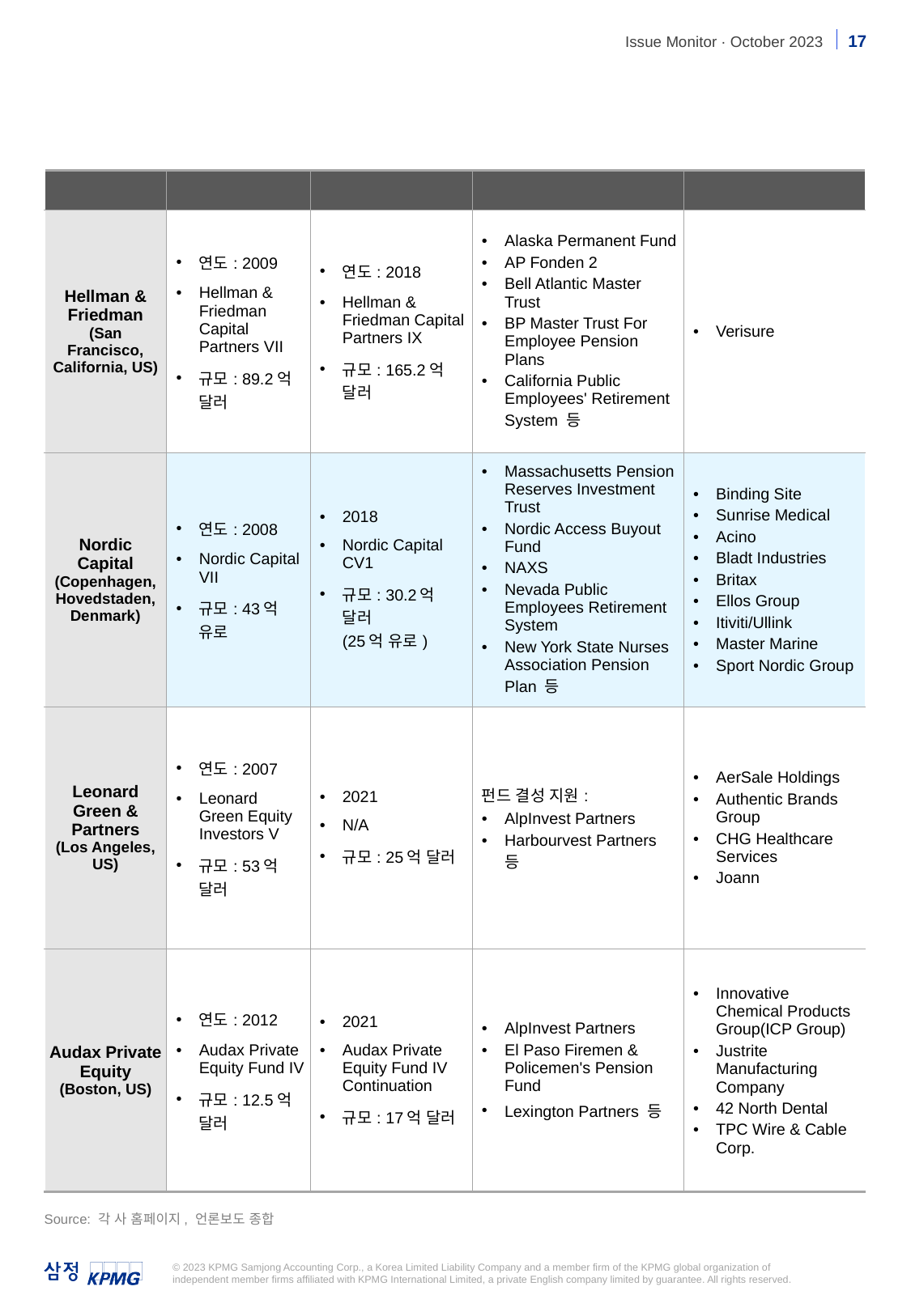

| 운용사 | 프라이머리 펀드 | 컨티뉴에이션 펀드 | LP투자자 | 이전 포트폴리오 회사 |
| --- | --- | --- | --- | --- |
| Hellman & Friedman (San Francisco, California, US) | 연도: 2009 Hellman & Friedman Capital Partners VII 규모: 89.2억 달러 | 연도: 2018 Hellman & Friedman Capital Partners IX 규모: 165.2억 달러 | Alaska Permanent Fund AP Fonden 2 Bell Atlantic Master Trust BP Master Trust For Employee Pension Plans California Public Employees' Retirement System 등 | Verisure |
| Nordic Capital (Copenhagen, Hovedstaden, Denmark) | 연도: 2008 Nordic Capital VII 규모: 43억 유로 | 2018 Nordic Capital CV1 규모: 30.2억 달러 (25억 유로) | Massachusetts Pension Reserves Investment Trust Nordic Access Buyout Fund NAXS Nevada Public Employees Retirement System New York State Nurses Association Pension Plan 등 | Binding Site Sunrise Medical Acino Bladt Industries Britax Ellos Group Itiviti/Ullink Master Marine Sport Nordic Group |
| Leonard Green & Partners (Los Angeles, US) | 연도: 2007 Leonard Green Equity Investors V 규모: 53억 달러 | 2021 N/A 규모: 25억 달러 | 펀드 결성 지원: AlpInvest Partners Harbourvest Partners 등 | AerSale Holdings Authentic Brands Group CHG Healthcare Services Joann |
| Audax Private Equity (Boston, US) | 연도: 2012 Audax Private Equity Fund IV 규모: 12.5억 달러 | 2021 Audax Private Equity Fund IV Continuation 규모: 17억 달러 | AlpInvest Partners El Paso Firemen & Policemen's Pension Fund Lexington Partners 등 | Innovative Chemical Products Group(ICP Group) Justrite Manufacturing Company 42 North Dental TPC Wire & Cable Corp. |
Source: 각 사 홈페이지, 언론보도 종합